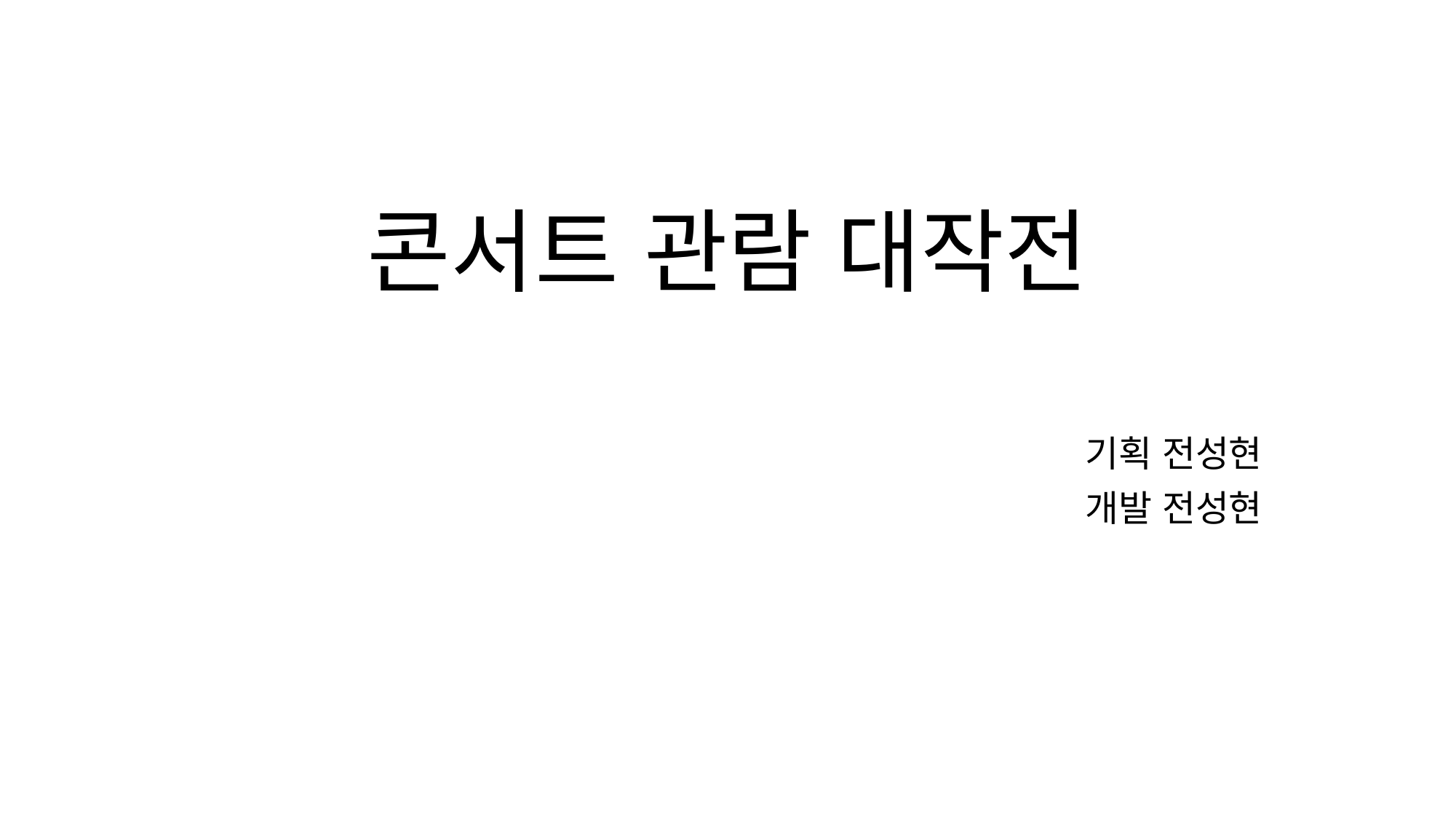

# 콘서트 관람 대작전
기획 전성현
개발 전성현